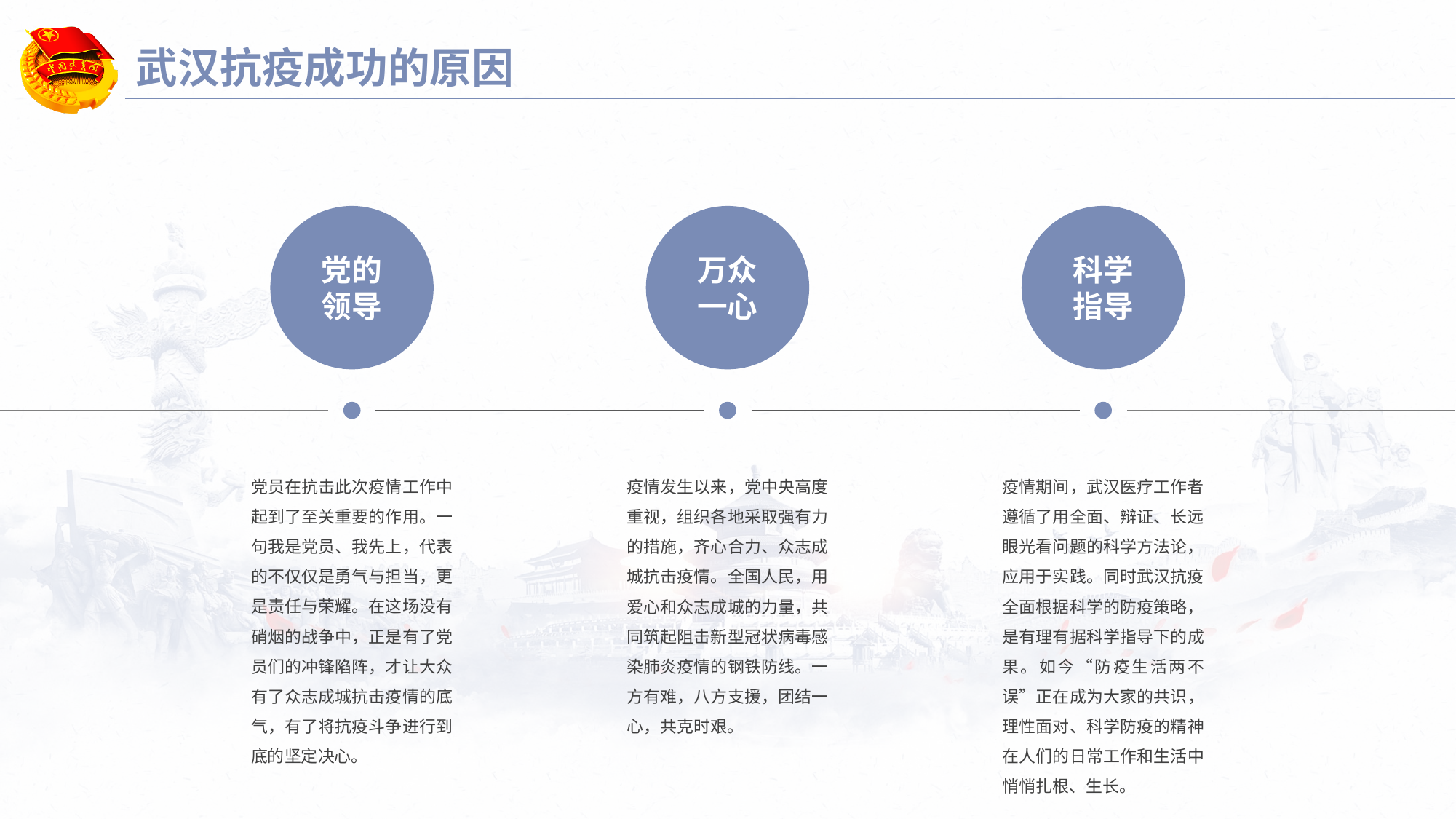

延迟符
# 武汉抗疫成功的原因
党的
领导
万众
一心
科学
指导

党员在抗击此次疫情工作中起到了至关重要的作用。一句我是党员、我先上，代表的不仅仅是勇气与担当，更是责任与荣耀。在这场没有硝烟的战争中，正是有了党员们的冲锋陷阵，才让大众有了众志成城抗击疫情的底气，有了将抗疫斗争进行到底的坚定决心。
疫情发生以来，党中央高度重视，组织各地采取强有力的措施，齐心合力、众志成城抗击疫情。全国人民，用爱心和众志成城的力量，共同筑起阻击新型冠状病毒感染肺炎疫情的钢铁防线。一方有难，八方支援，团结一心，共克时艰。
疫情期间，武汉医疗工作者遵循了用全面、辩证、长远眼光看问题的科学方法论，应用于实践。同时武汉抗疫全面根据科学的防疫策略，是有理有据科学指导下的成果。如今“防疫生活两不误”正在成为大家的共识，理性面对、科学防疫的精神在人们的日常工作和生活中悄悄扎根、生长。